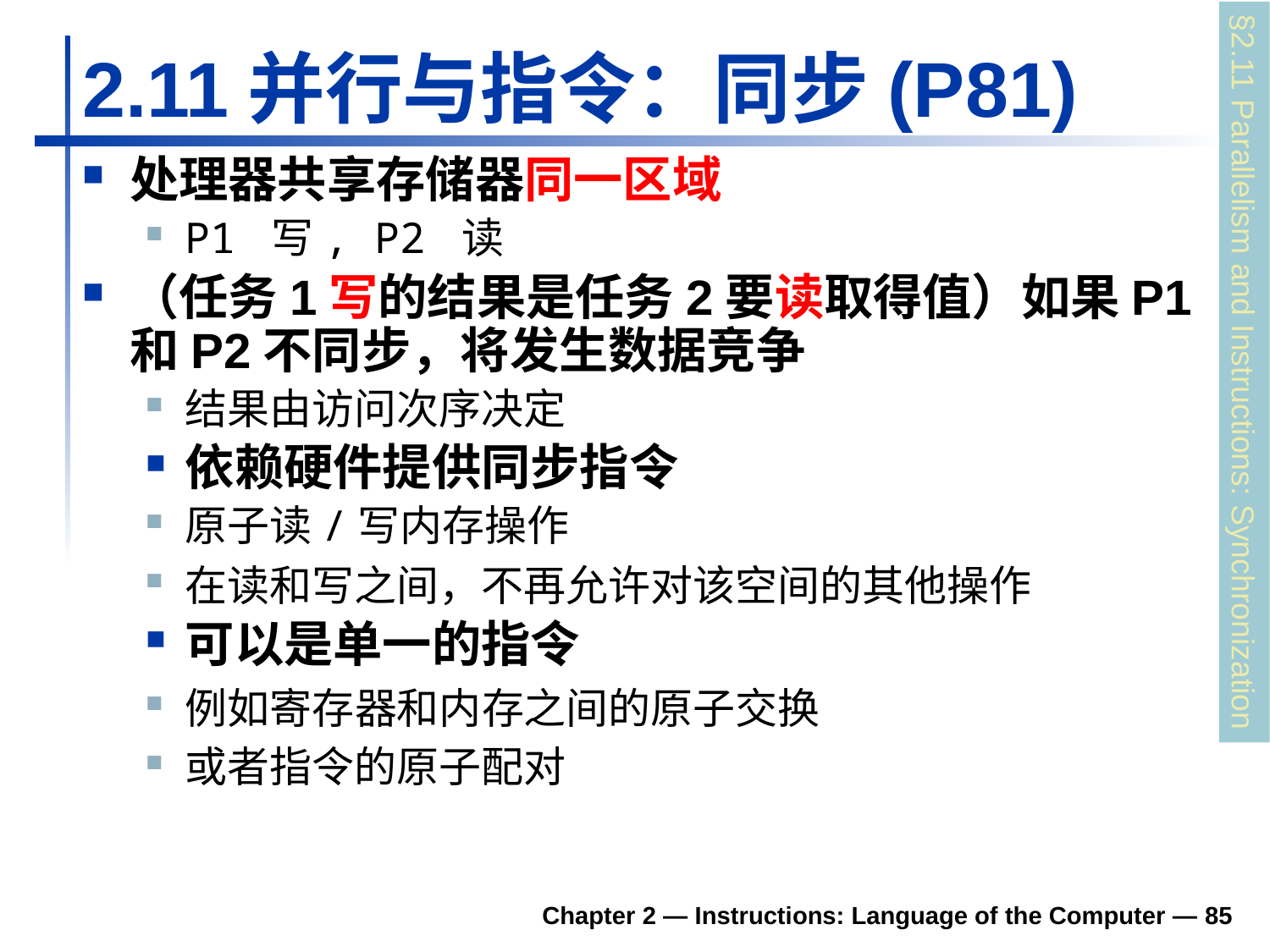

# 2.11并行与指令：同步(P81)
处理器共享存储器同一区域
P1 写, P2 读
（任务1写的结果是任务2要读取得值）如果P1和P2不同步，将发生数据竞争
结果由访问次序决定
依赖硬件提供同步指令
原子读/写内存操作
在读和写之间，不再允许对该空间的其他操作
可以是单一的指令
例如寄存器和内存之间的原子交换
或者指令的原子配对
§2.11 Parallelism and Instructions: Synchronization
Chapter 2 — Instructions: Language of the Computer — 85